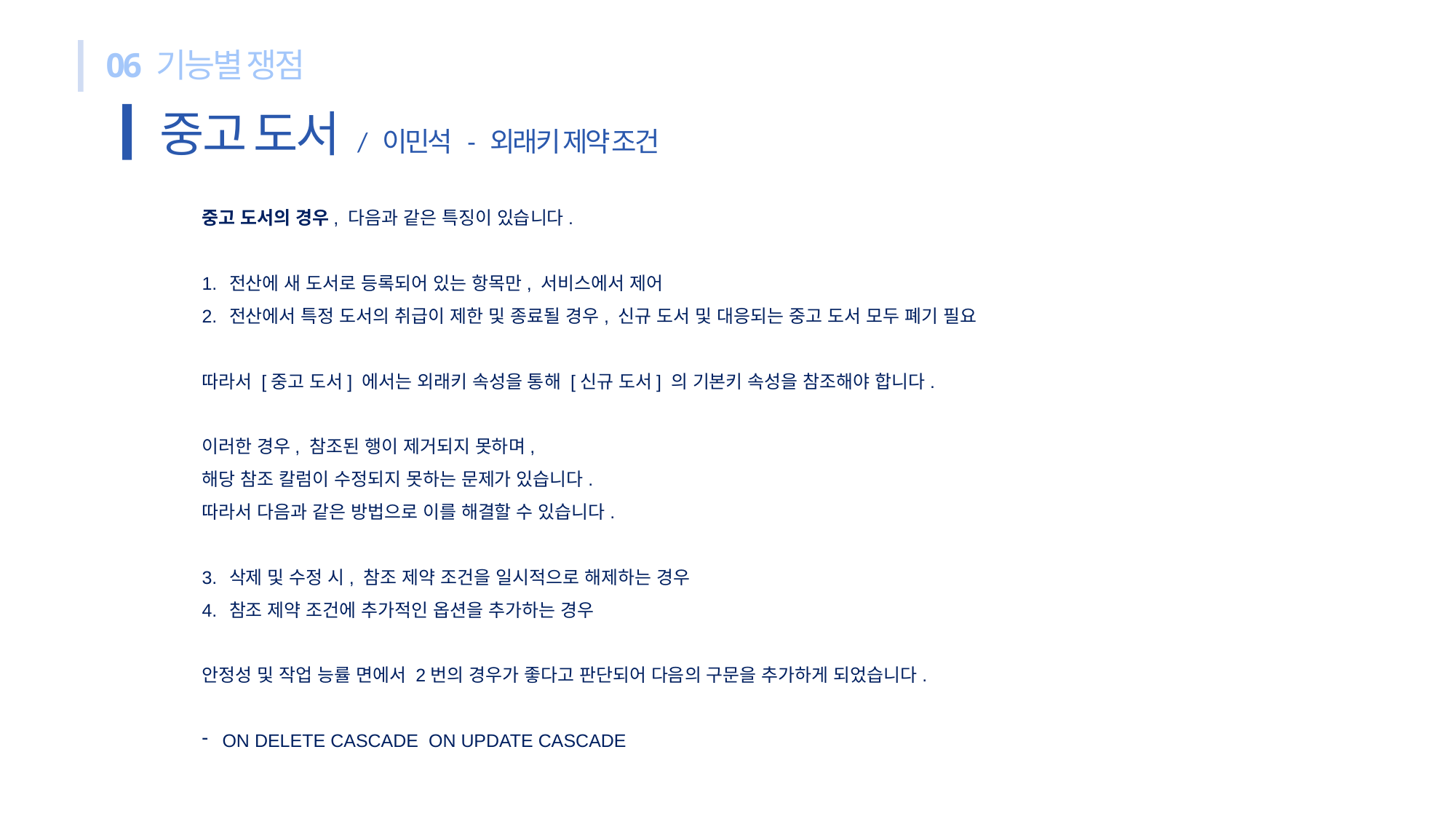

06 기능별 쟁점

중고 도서  /  이민석  -  외래키 제약 조건

중고 도서의 경우, 다음과 같은 특징이 있습니다.

전산에 새 도서로 등록되어 있는 항목만, 서비스에서 제어
전산에서 특정 도서의 취급이 제한 및 종료될 경우, 신규 도서 및 대응되는 중고 도서 모두 폐기 필요

따라서 [중고 도서] 에서는 외래키 속성을 통해 [신규 도서] 의 기본키 속성을 참조해야 합니다.

이러한 경우, 참조된 행이 제거되지 못하며,
해당 참조 칼럼이 수정되지 못하는 문제가 있습니다.
따라서 다음과 같은 방법으로 이를 해결할 수 있습니다.

삭제 및 수정 시, 참조 제약 조건을 일시적으로 해제하는 경우
참조 제약 조건에 추가적인 옵션을 추가하는 경우

안정성 및 작업 능률 면에서 2번의 경우가 좋다고 판단되어 다음의 구문을 추가하게 되었습니다.

ON DELETE CASCADE  ON UPDATE CASCADE